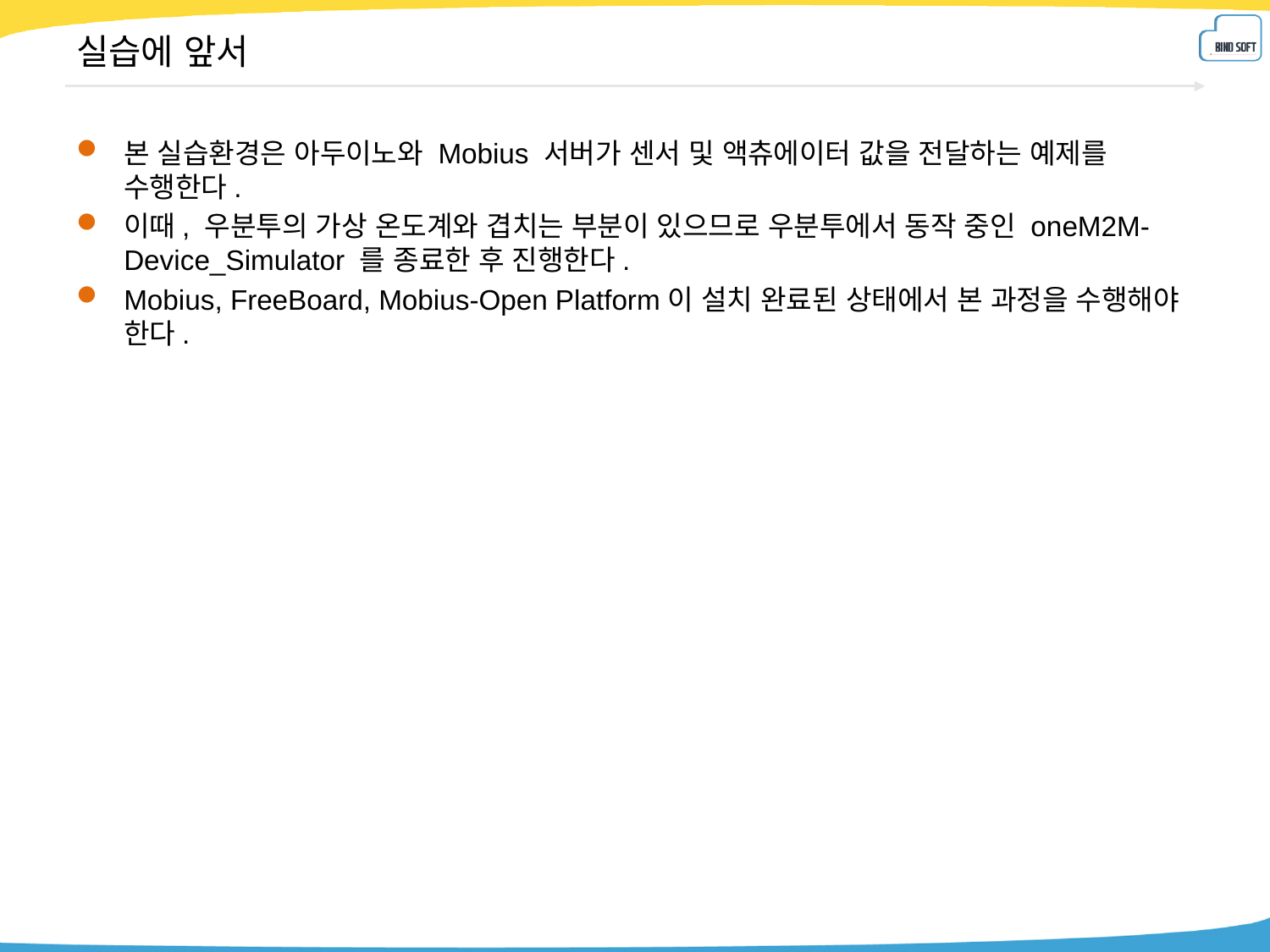

# 실습에 앞서
본 실습환경은 아두이노와 Mobius 서버가 센서 및 액츄에이터 값을 전달하는 예제를 수행한다.
이때, 우분투의 가상 온도계와 겹치는 부분이 있으므로 우분투에서 동작 중인 oneM2M-Device_Simulator 를 종료한 후 진행한다.
Mobius, FreeBoard, Mobius-Open Platform이 설치 완료된 상태에서 본 과정을 수행해야 한다.